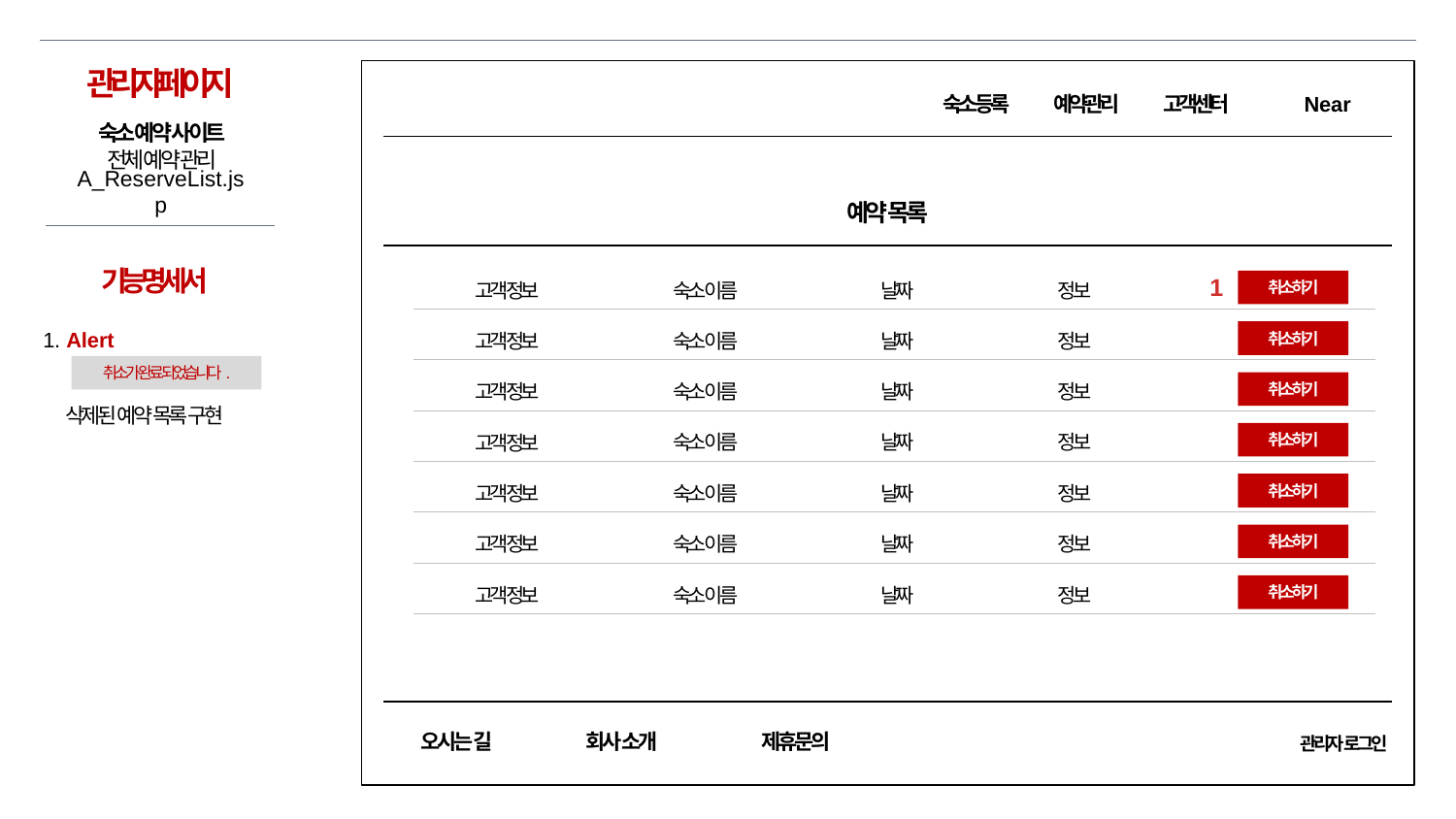

관리자페이지

숙소등록
예약관리
고객센터
Near
오시는 길
회사 소개
제휴문의
관리자 로그인
숙소 예약 사이트
전체 예약 관리
A_ReserveList.jsp
예약 목록
기능명세서
1
숙소 이름
정보
날짜
취소하기
고객 정보
1. Alert

     삭제된 예약 목록 구현

숙소 이름
정보
날짜
취소하기
고객 정보
취소가 완료 되었습니다.
숙소 이름
정보
날짜
취소하기
고객 정보
숙소 이름
정보
날짜
취소하기
고객 정보
숙소 이름
정보
날짜
취소하기
고객 정보
숙소 이름
정보
날짜
취소하기
고객 정보
숙소 이름
정보
날짜
취소하기
고객 정보